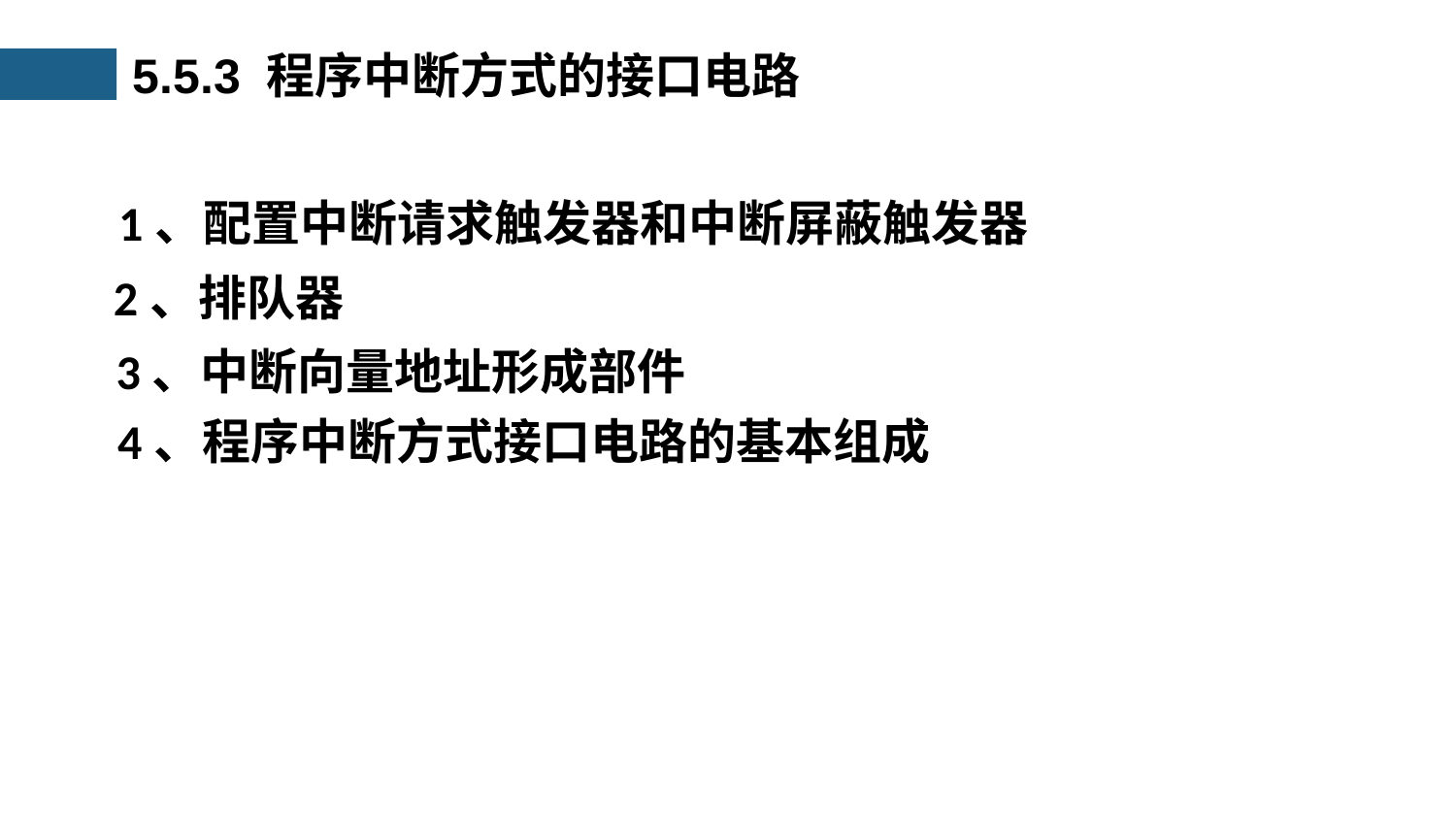

5.5.3 程序中断方式的接口电路
1、配置中断请求触发器和中断屏蔽触发器
2、排队器
3、中断向量地址形成部件
4、程序中断方式接口电路的基本组成